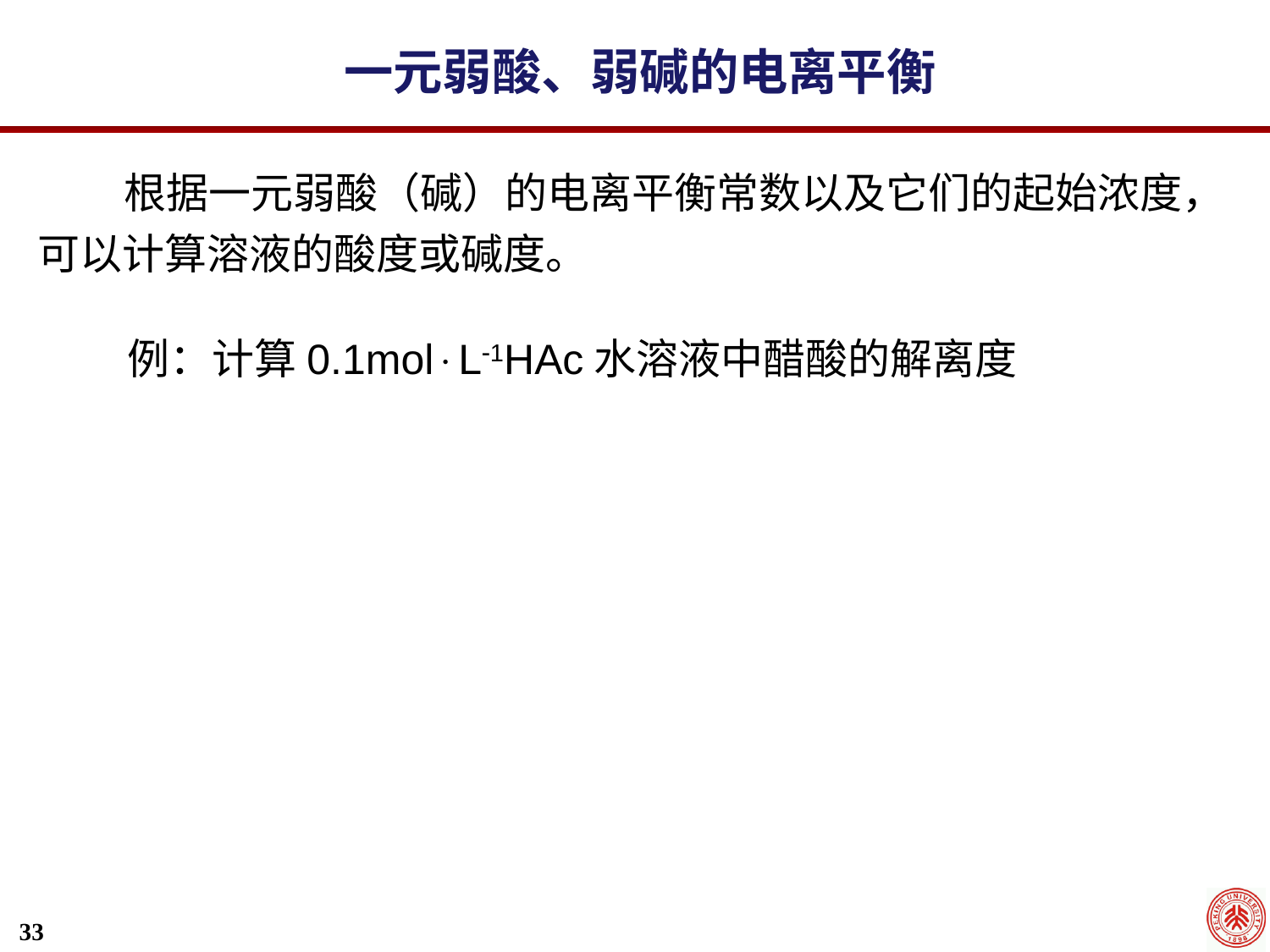

一元弱酸、弱碱的电离平衡

        根据一元弱酸（碱）的电离平衡常数以及它们的起始浓度，可以计算溶液的酸度或碱度。
例：计算0.1mol⋅L−1HAc水溶液中醋酸的解离度
33